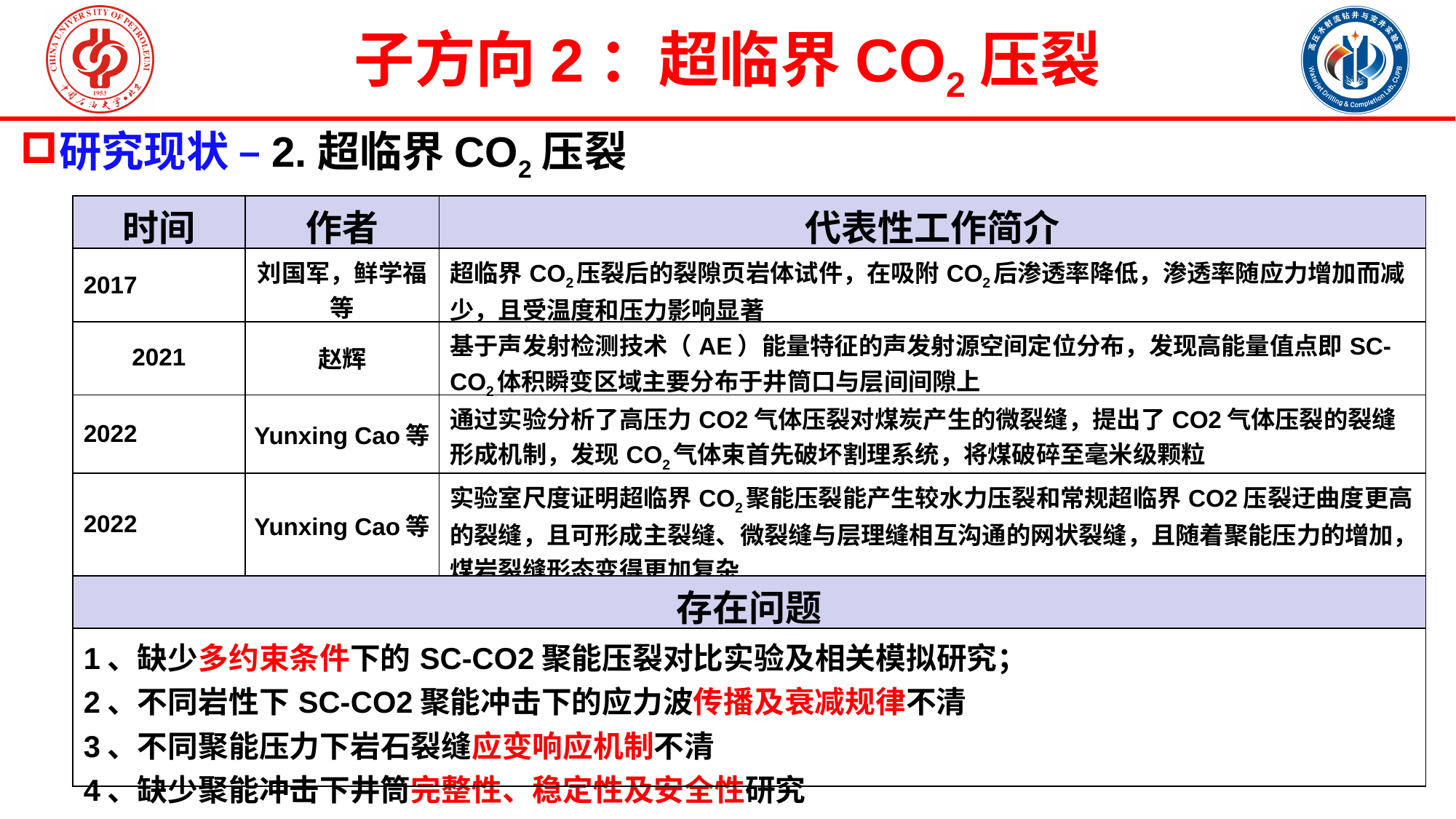

子方向2：超临界CO2压裂
研究现状 –2.超临界CO2压裂
| 时间 | 作者 | 代表性工作简介 |
| --- | --- | --- |
| 2017 | 刘国军，鲜学福等 | 超临界CO2压裂后的裂隙页岩体试件，在吸附CO2后渗透率降低，渗透率随应力增加而减少，且受温度和压力影响显著 |
| 2021 | 赵辉 | 基于声发射检测技术（AE）能量特征的声发射源空间定位分布，发现高能量值点即SC-CO2体积瞬变区域主要分布于井筒口与层间间隙上 |
| 2022 | Yunxing Cao等 | 通过实验分析了高压力CO2气体压裂对煤炭产生的微裂缝，提出了CO2气体压裂的裂缝形成机制，发现CO2气体束首先破坏割理系统，将煤破碎至毫米级颗粒 |
| 2022 | Yunxing Cao等 | 实验室尺度证明超临界CO2聚能压裂能产生较水力压裂和常规超临界CO2压裂迂曲度更高的裂缝，且可形成主裂缝、微裂缝与层理缝相互沟通的网状裂缝，且随着聚能压力的增加，煤岩裂缝形态变得更加复杂 |
| 存在问题 |  |  |
| 1、缺少多约束条件下的SC-CO2聚能压裂对比实验及相关模拟研究； 2、不同岩性下SC-CO2聚能冲击下的应力波传播及衰减规律不清 3、不同聚能压力下岩石裂缝应变响应机制不清 4、缺少聚能冲击下井筒完整性、稳定性及安全性研究 |  |  |